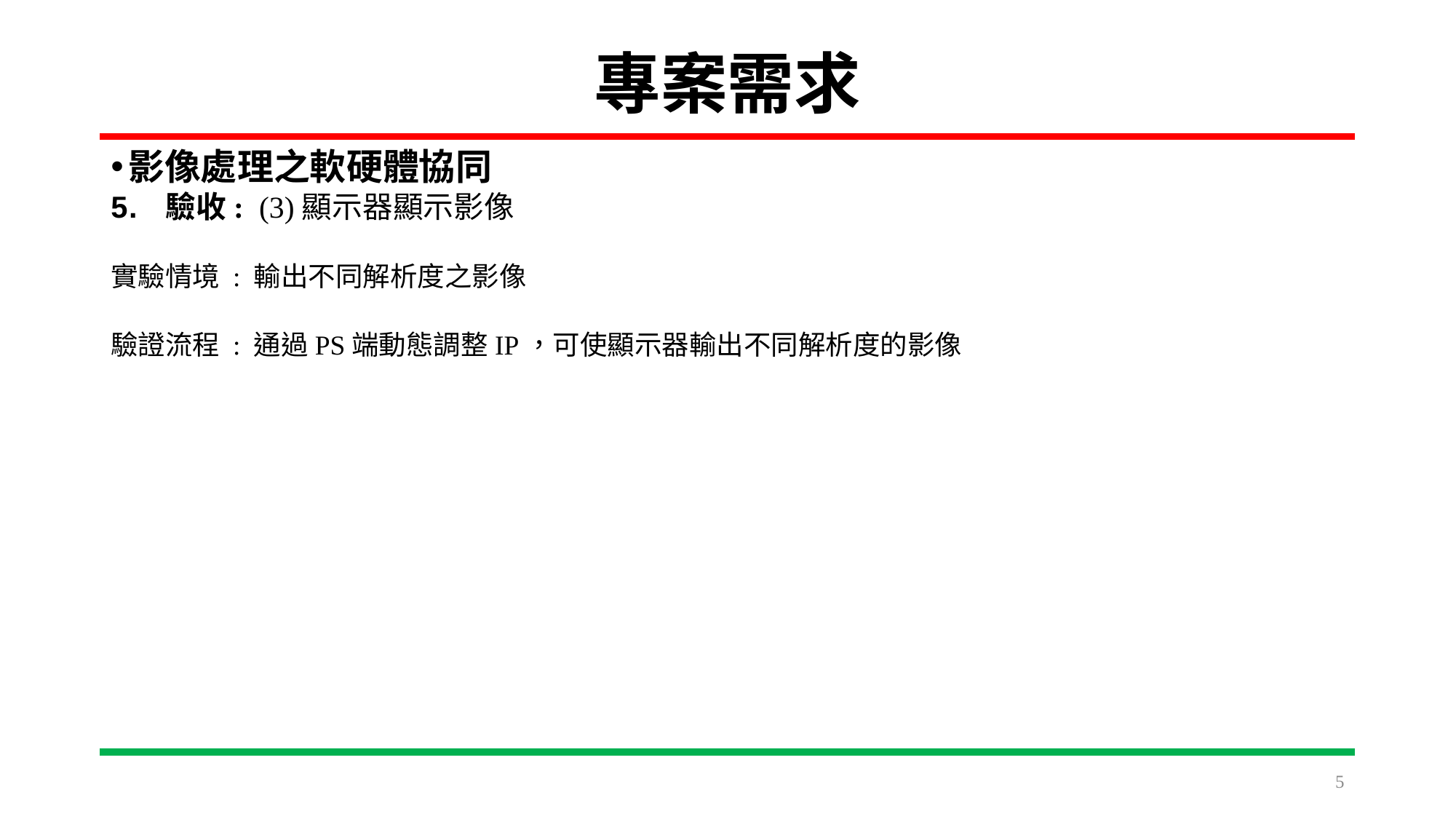

# 專案需求
影像處理之軟硬體協同
驗收:  (3)顯示器顯示影像

實驗情境 : 輸出不同解析度之影像

驗證流程 : 通過PS端動態調整IP，可使顯示器輸出不同解析度的影像
5